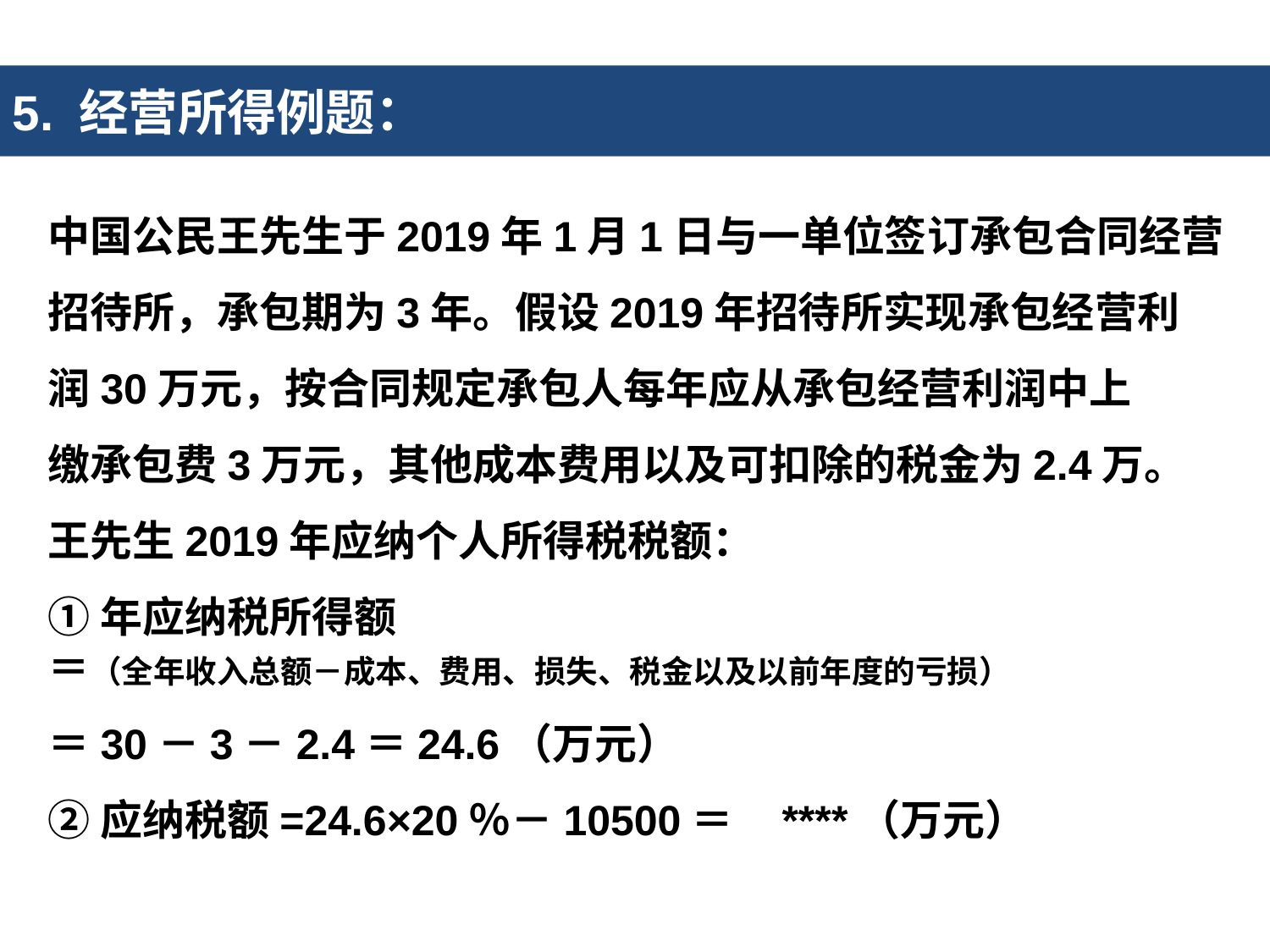

5. 经营所得例题：
中国公民王先生于2019年1月1日与一单位签订承包合同经营
招待所，承包期为3年。假设2019年招待所实现承包经营利
润30万元，按合同规定承包人每年应从承包经营利润中上
缴承包费3万元，其他成本费用以及可扣除的税金为2.4万。
王先生2019年应纳个人所得税税额：
①年应纳税所得额
＝（全年收入总额－成本、费用、损失、税金以及以前年度的亏损）
＝30－3－2.4＝24.6（万元）
②应纳税额=24.6×20％－10500＝    ****（万元）